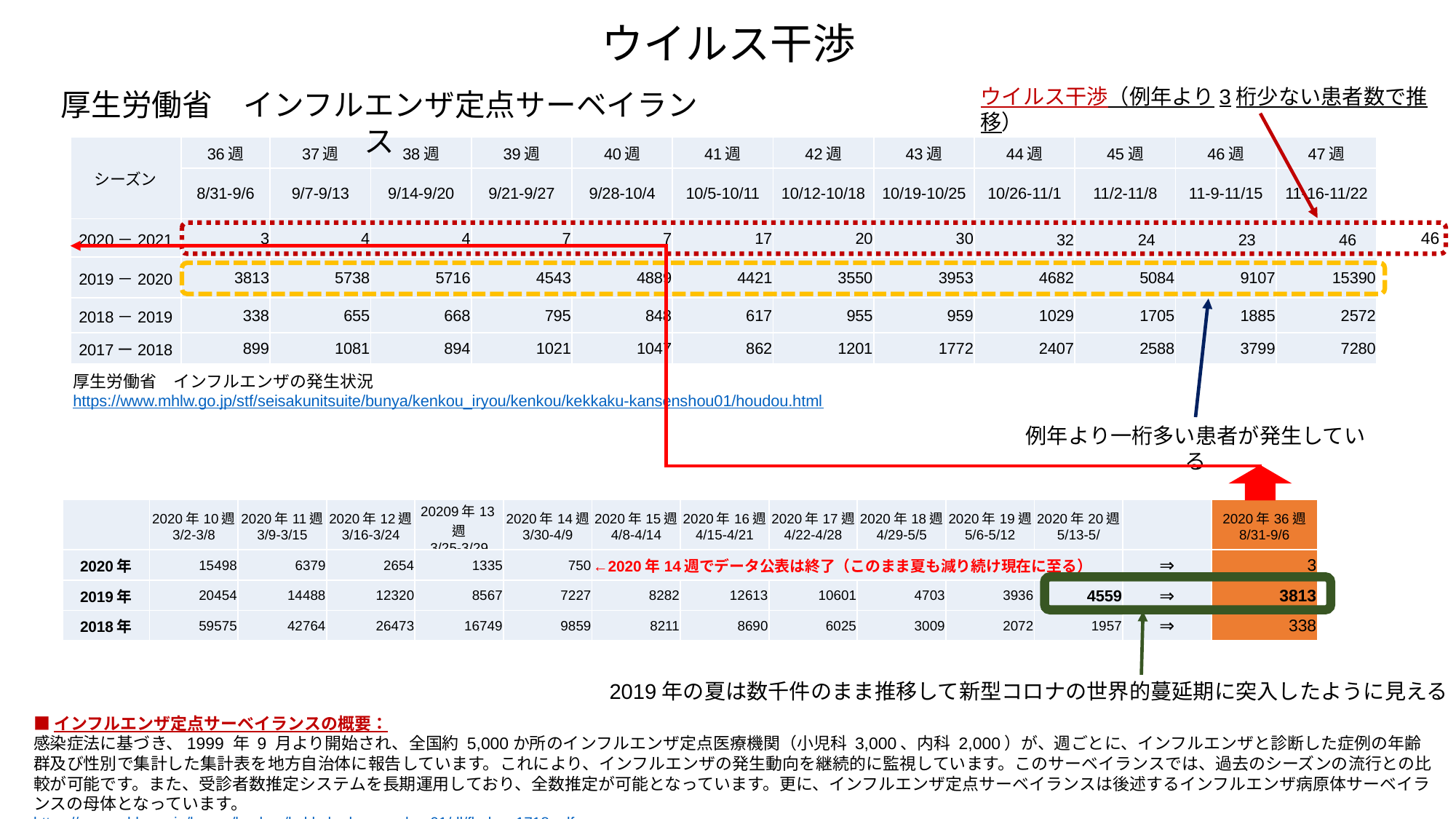

ウイルス干渉
ウイルス干渉（例年より3桁少ない患者数で推移）
厚生労働省　インフルエンザ定点サーベイランス
| シーズン | 36週 | 37週 | 38週 | 39週 | 40週 | 41週 | 42週 | 43週 | 44週 | 45週 | 46週 | 47週 |
| --- | --- | --- | --- | --- | --- | --- | --- | --- | --- | --- | --- | --- |
|  | 8/31-9/6 | 9/7-9/13 | 9/14-9/20 | 9/21-9/27 | 9/28-10/4 | 10/5-10/11 | 10/12-10/18 | 10/19-10/25 | 10/26-11/1 | 11/2-11/8 | 11-9-11/15 | 11-16-11/22 |
| 2020－2021 | 3 | 4 | 4 | 7 | 7 | 17 | 20 | 30 | 32 | 24 | 23 | 46 |
| 2019－2020 | 3813 | 5738 | 5716 | 4543 | 4889 | 4421 | 3550 | 3953 | 4682 | 5084 | 9107 | 15390 |
| 2018－2019 | 338 | 655 | 668 | 795 | 848 | 617 | 955 | 959 | 1029 | 1705 | 1885 | 2572 |
| 2017ー2018 | 899 | 1081 | 894 | 1021 | 1047 | 862 | 1201 | 1772 | 2407 | 2588 | 3799 | 7280 |
46

厚生労働省　インフルエンザの発生状況
https://www.mhlw.go.jp/stf/seisakunitsuite/bunya/kenkou_iryou/kenkou/kekkaku-kansenshou01/houdou.html
例年より一桁多い患者が発生している

|  | 2020年10週 3/2-3/8 | 2020年11週 3/9-3/15 | 2020年12週 3/16-3/24 | 20209年13週 3/25-3/29 | 2020年14週 3/30-4/9 | 2020年15週 4/8-4/14 | 2020年16週 4/15-4/21 | 2020年17週 4/22-4/28 | 2020年18週 4/29-5/5 | 2020年19週 5/6-5/12 | 2020年20週 5/13-5/ |  | 2020年36週 8/31-9/6 |
| --- | --- | --- | --- | --- | --- | --- | --- | --- | --- | --- | --- | --- | --- |
| 2020年 | 15498 | 6379 | 2654 | 1335 | 750 | ←2020年14週でデータ公表は終了（このまま夏も減り続け現在に至る） |  |  |  |  |  | ⇒ | 3 |
| 2019年 | 20454 | 14488 | 12320 | 8567 | 7227 | 8282 | 12613 | 10601 | 4703 | 3936 | 4559 | ⇒ | 3813 |
| 2018年 | 59575 | 42764 | 26473 | 16749 | 9859 | 8211 | 8690 | 6025 | 3009 | 2072 | 1957 | ⇒ | 338 |

2019年の夏は数千件のまま推移して新型コロナの世界的蔓延期に突入したように見える
■インフルエンザ定点サーベイランスの概要：
感染症法に基づき、1999 年 9 月より開始され、全国約 5,000か所のインフルエンザ定点医療機関（小児科 3,000、内科 2,000）が、週ごとに、インフルエンザと診断した症例の年齢群及び性別で集計した集計表を地方自治体に報告しています。これにより、インフルエンザの発生動向を継続的に監視しています。このサーベイランスでは、過去のシーズンの流行との比較が可能です。また、受診者数推定システムを長期運用しており、全数推定が可能となっています。更に、インフルエンザ定点サーベイランスは後述するインフルエンザ病原体サーベイランスの母体となっています。
https://www.mhlw.go.jp/bunya/kenkou/kekkaku-kansenshou01/dl/fludoco1718.pdf